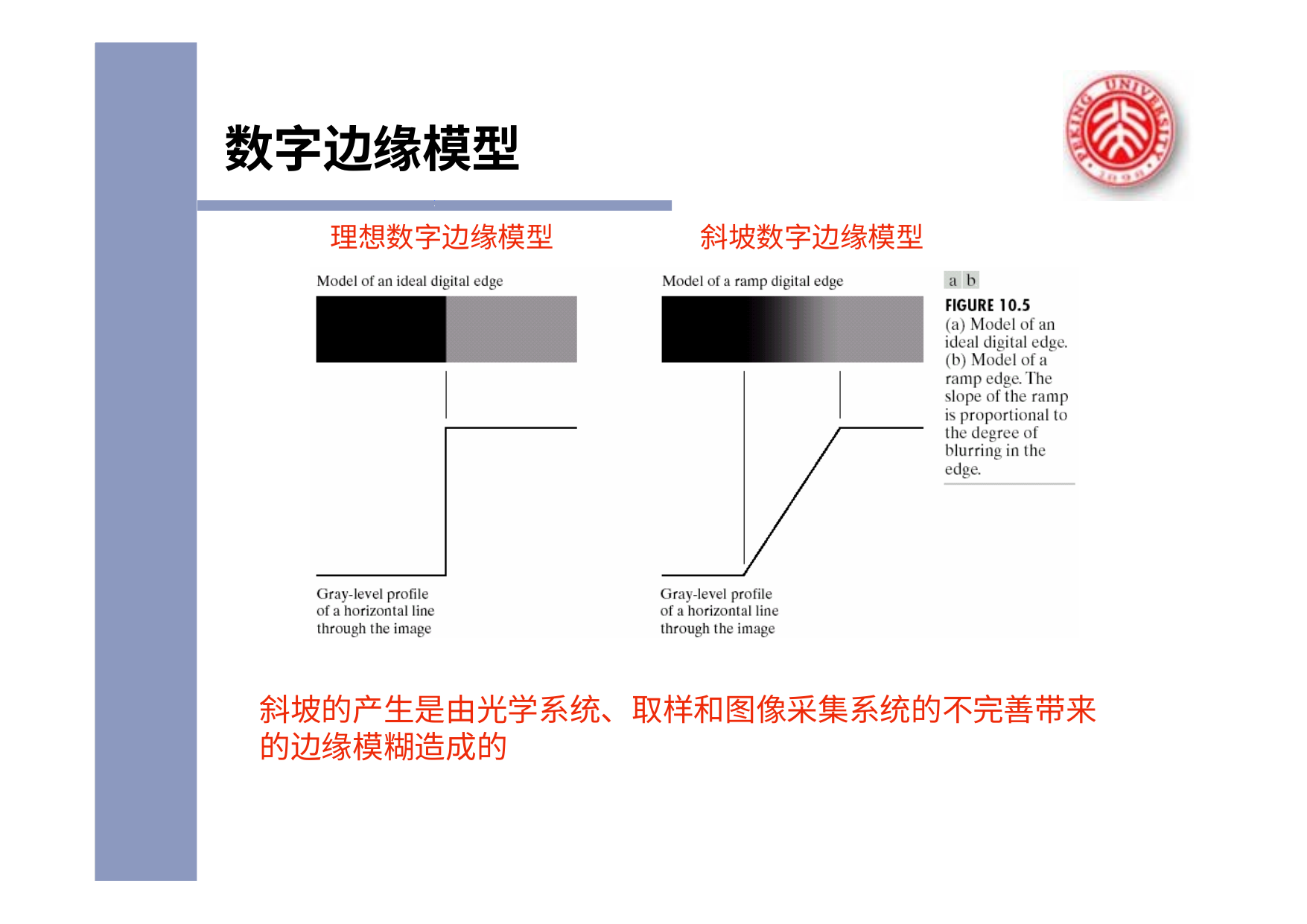

# 数字边缘模型

理想数字边缘模型
斜坡数字边缘模型

斜坡的产生是由光学系统、取样和图像采集系统的不完善带来 的边缘模糊造成的